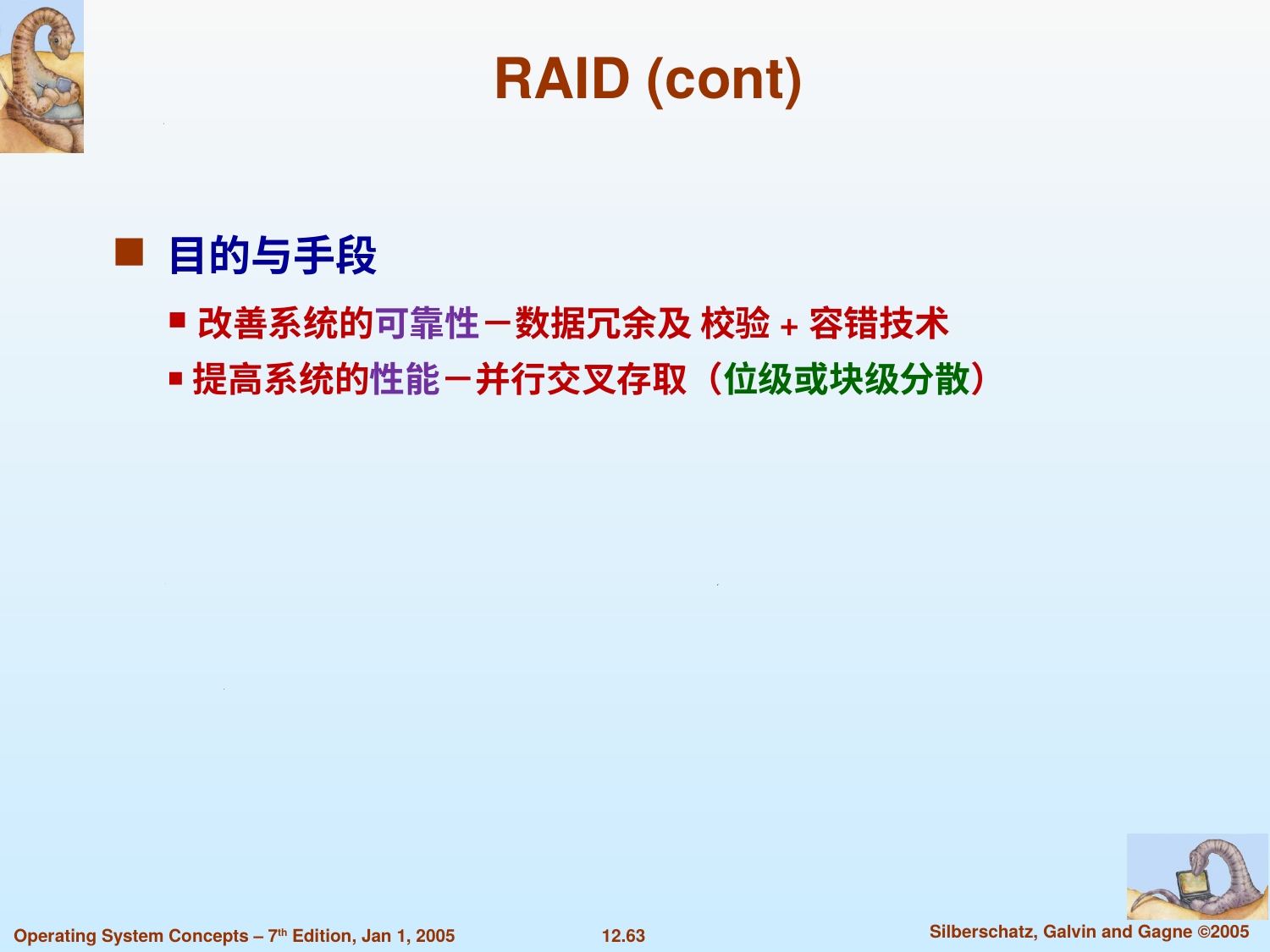

# RAID (cont)
目的与手段
    ￭ 改善系统的可靠性－数据冗余及 校验+容错技术
     ￭ 提高系统的性能－并行交叉存取（位级或块级分散）